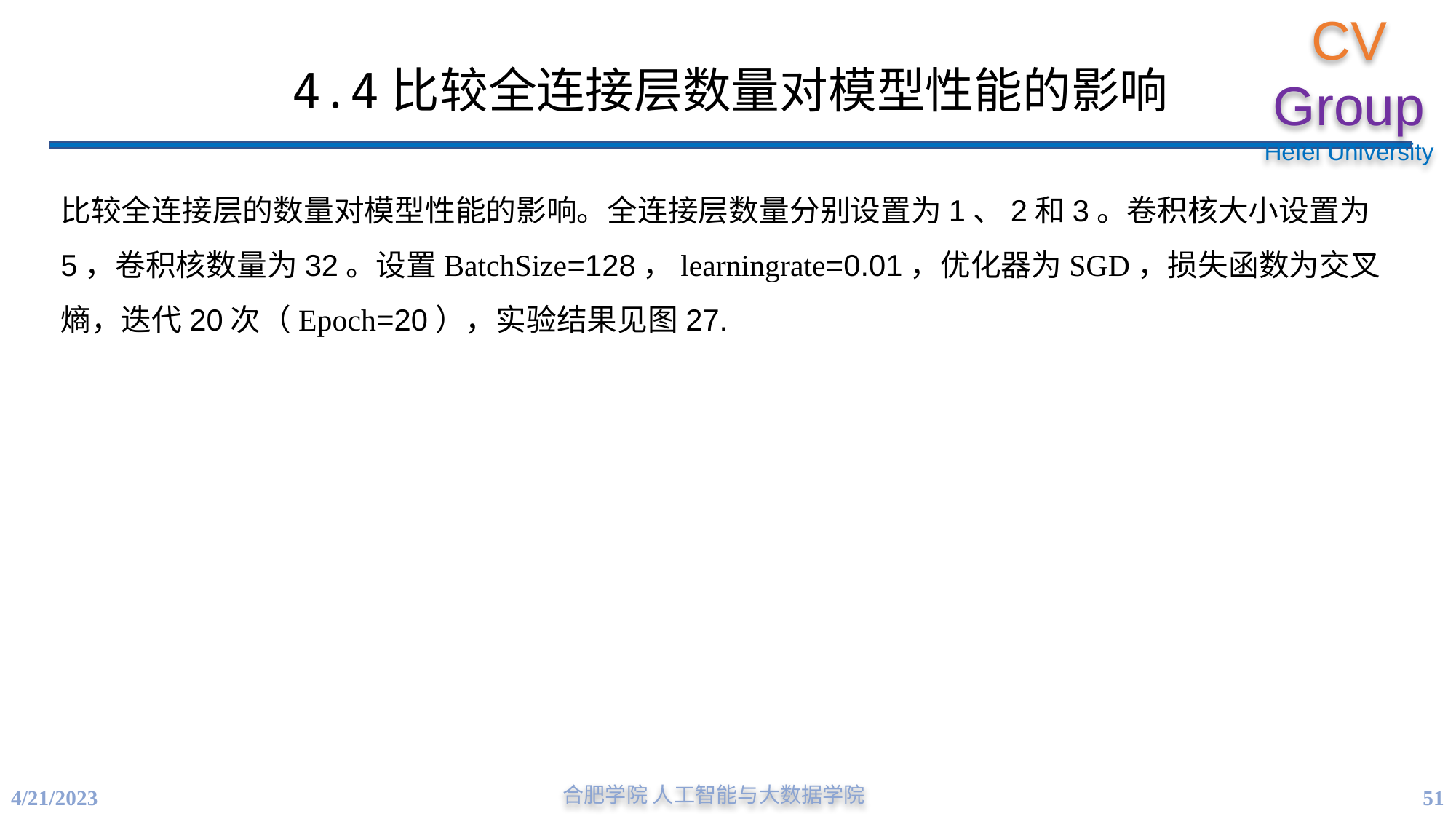

# 4.4比较全连接层数量对模型性能的影响
比较全连接层的数量对模型性能的影响。全连接层数量分别设置为1、2和3。卷积核大小设置为5，卷积核数量为32。设置BatchSize=128，learningrate=0.01，优化器为SGD，损失函数为交叉熵，迭代20次（Epoch=20），实验结果见图27.
51
4/21/2023
合肥学院 人工智能与大数据学院